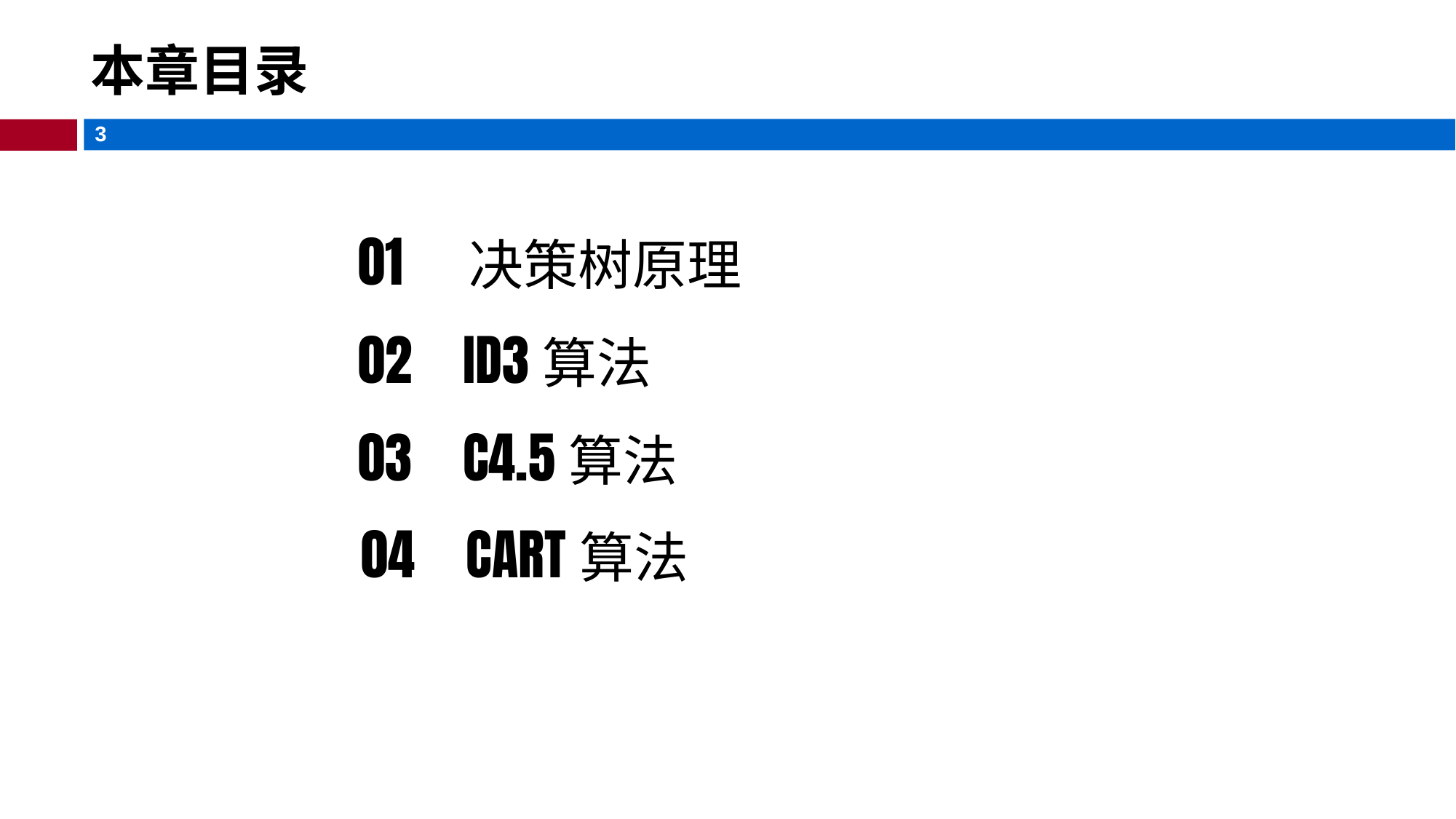

# 本章目录
01    决策树原理
02    ID3算法
03    C4.5算法
04    CART算法